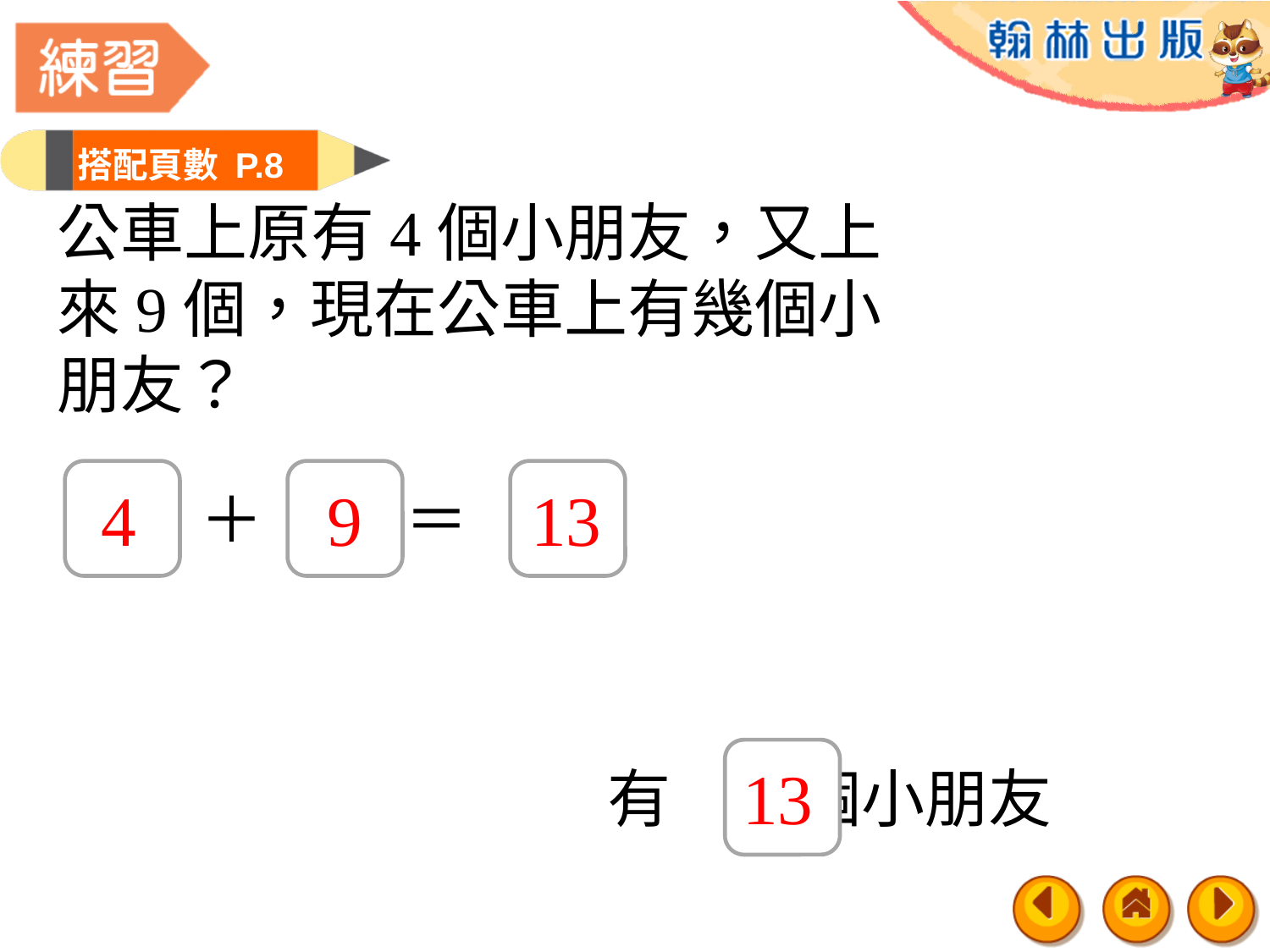

搭配頁數 P.8
公車上原有4個小朋友，又上
來9個，現在公車上有幾個小
朋友？

4
9
13
         ＋          ＝

13
有         個小朋友